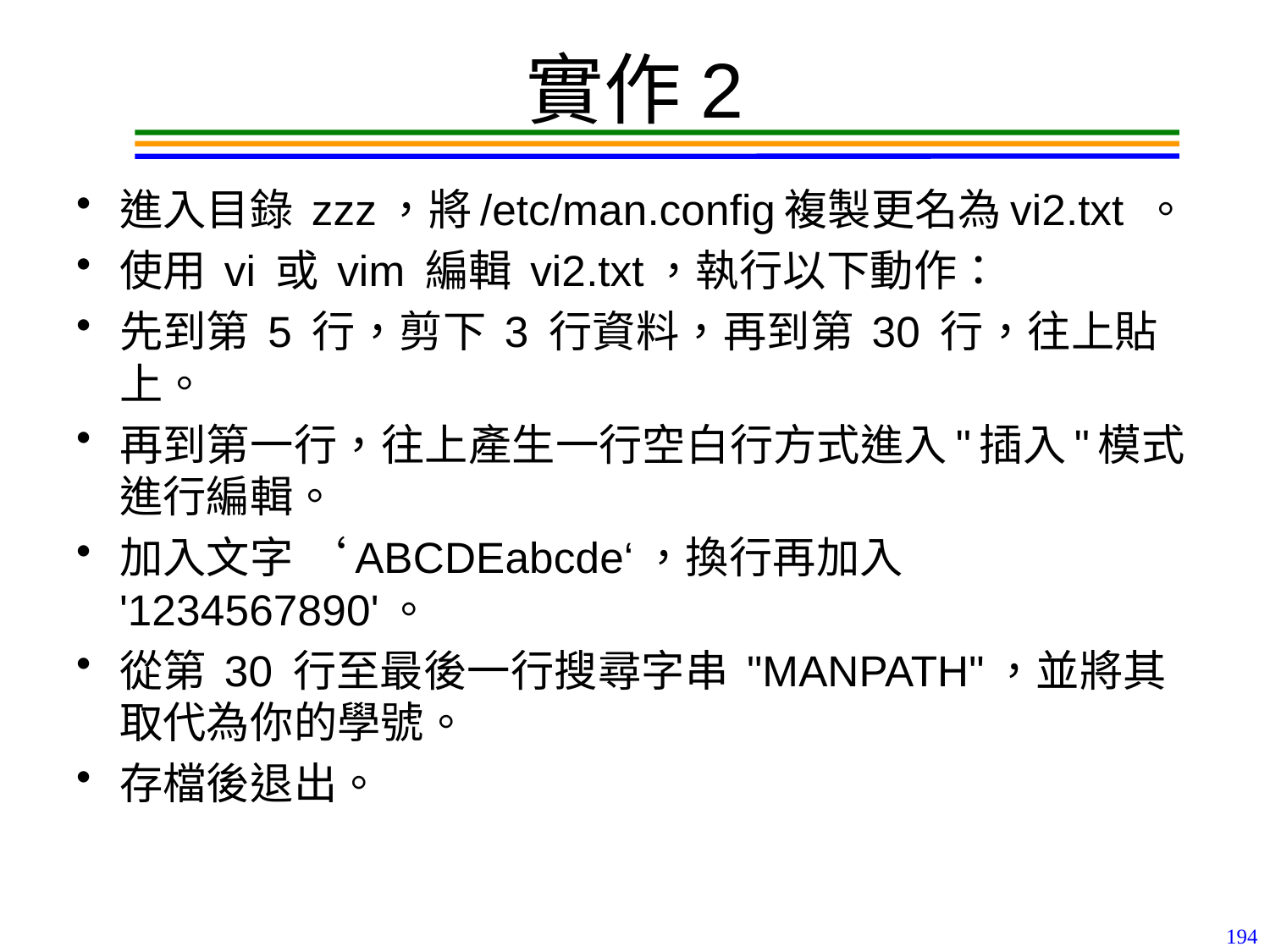

# 實作2
進入目錄 zzz，將/etc/man.config複製更名為vi2.txt 。
使用 vi 或 vim 編輯 vi2.txt，執行以下動作：
先到第 5 行，剪下 3 行資料，再到第 30 行，往上貼上。
再到第一行，往上產生一行空白行方式進入"插入"模式進行編輯。
加入文字 ‘ABCDEabcde‘，換行再加入 '1234567890'。
從第 30 行至最後一行搜尋字串 "MANPATH"，並將其取代為你的學號。
存檔後退出。

194